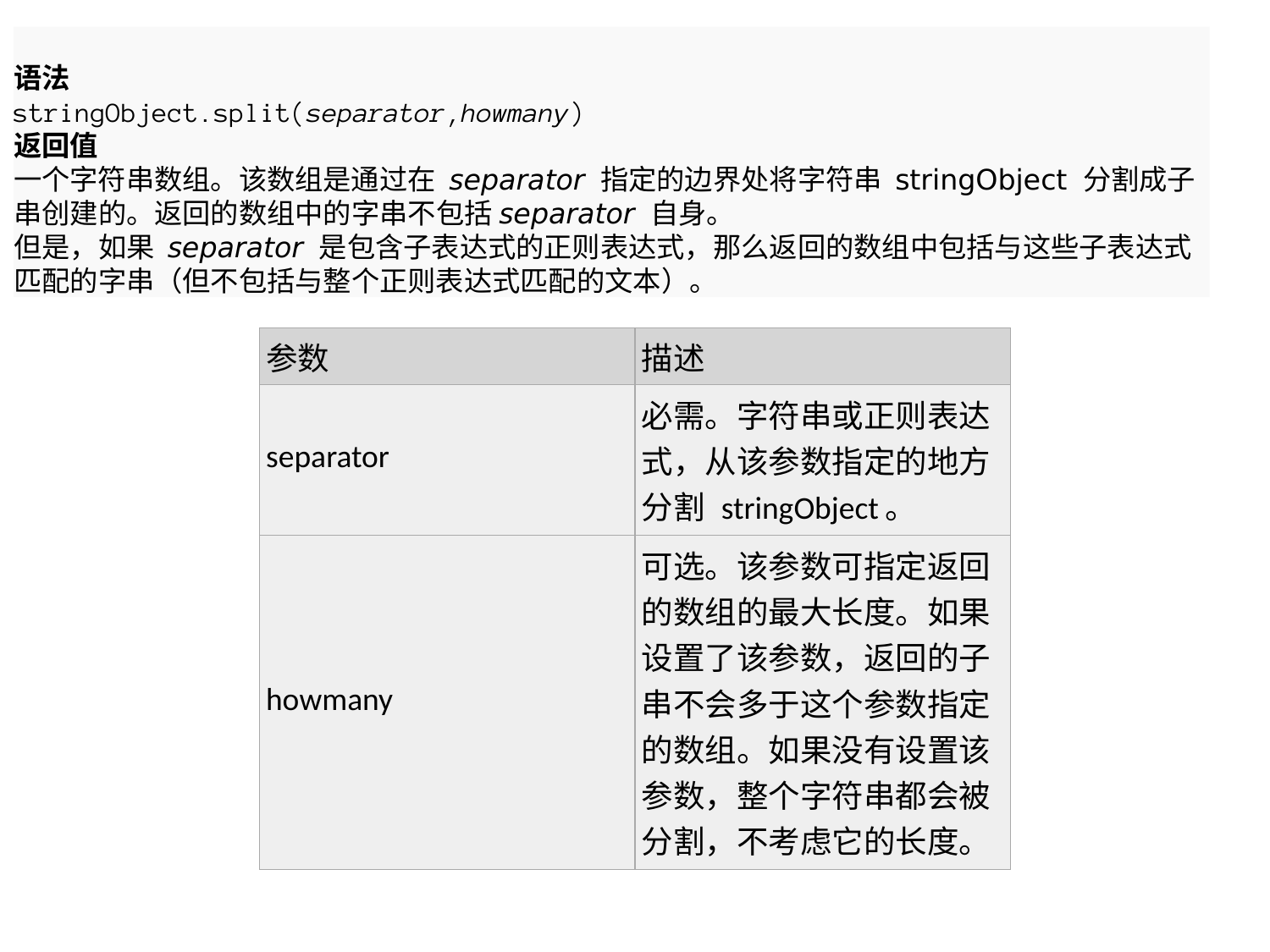

语法
stringObject.split(separator,howmany)
返回值
一个字符串数组。该数组是通过在 separator 指定的边界处将字符串 stringObject 分割成子串创建的。返回的数组中的字串不包括separator 自身。
但是，如果 separator 是包含子表达式的正则表达式，那么返回的数组中包括与这些子表达式匹配的字串（但不包括与整个正则表达式匹配的文本）。
| 参数 | 描述 |
| --- | --- |
| separator | 必需。字符串或正则表达式，从该参数指定的地方分割 stringObject。 |
| howmany | 可选。该参数可指定返回的数组的最大长度。如果设置了该参数，返回的子串不会多于这个参数指定的数组。如果没有设置该参数，整个字符串都会被分割，不考虑它的长度。 |